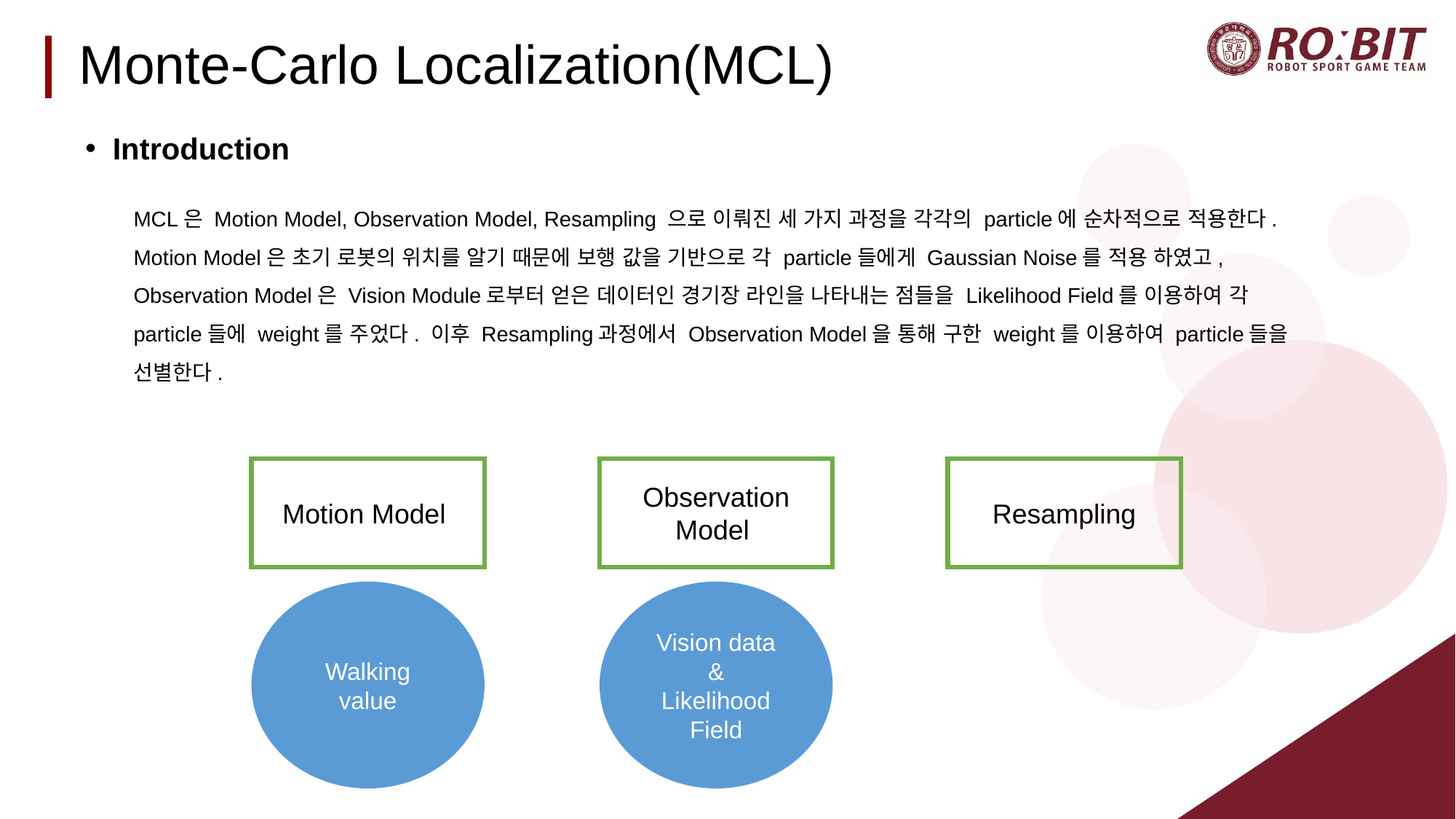

# Monte-Carlo Localization(MCL)
Introduction
MCL은 Motion Model, Observation Model, Resampling 으로 이뤄진 세 가지 과정을 각각의 particle에 순차적으로 적용한다. Motion Model은 초기 로봇의 위치를 알기 때문에 보행 값을 기반으로 각 particle들에게 Gaussian Noise를 적용 하였고, Observation Model은 Vision Module로부터 얻은 데이터인 경기장 라인을 나타내는 점들을 Likelihood Field를 이용하여 각 particle들에 weight를 주었다. 이후 Resampling과정에서 Observation Model을 통해 구한 weight를 이용하여 particle들을 선별한다.
Motion Model
Walking value
Observation Model
Vision data
&
Likelihood Field
Resampling